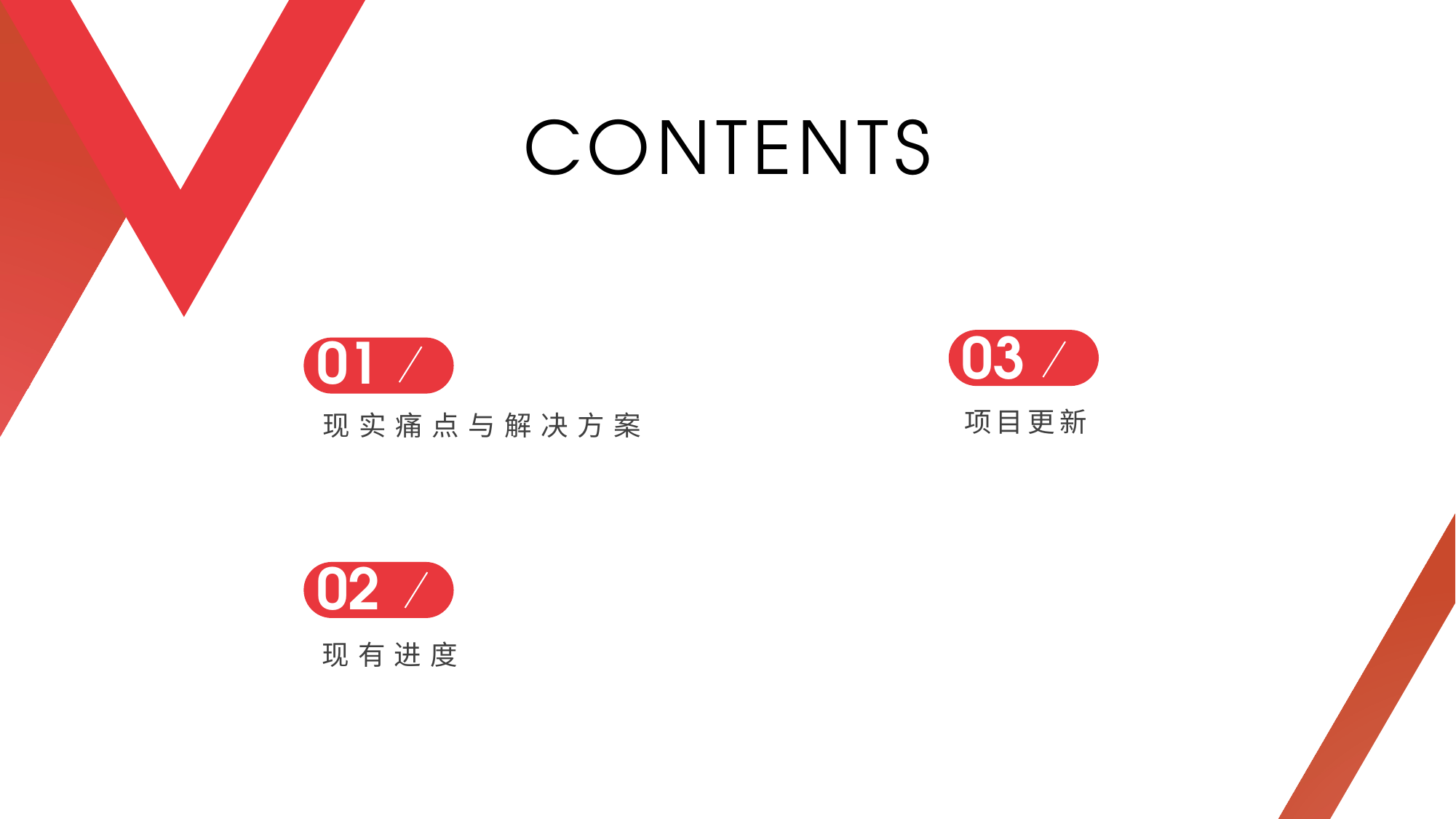

CONTENTS
03

项目更新
01

现实痛点与解决方案
02

现有进度